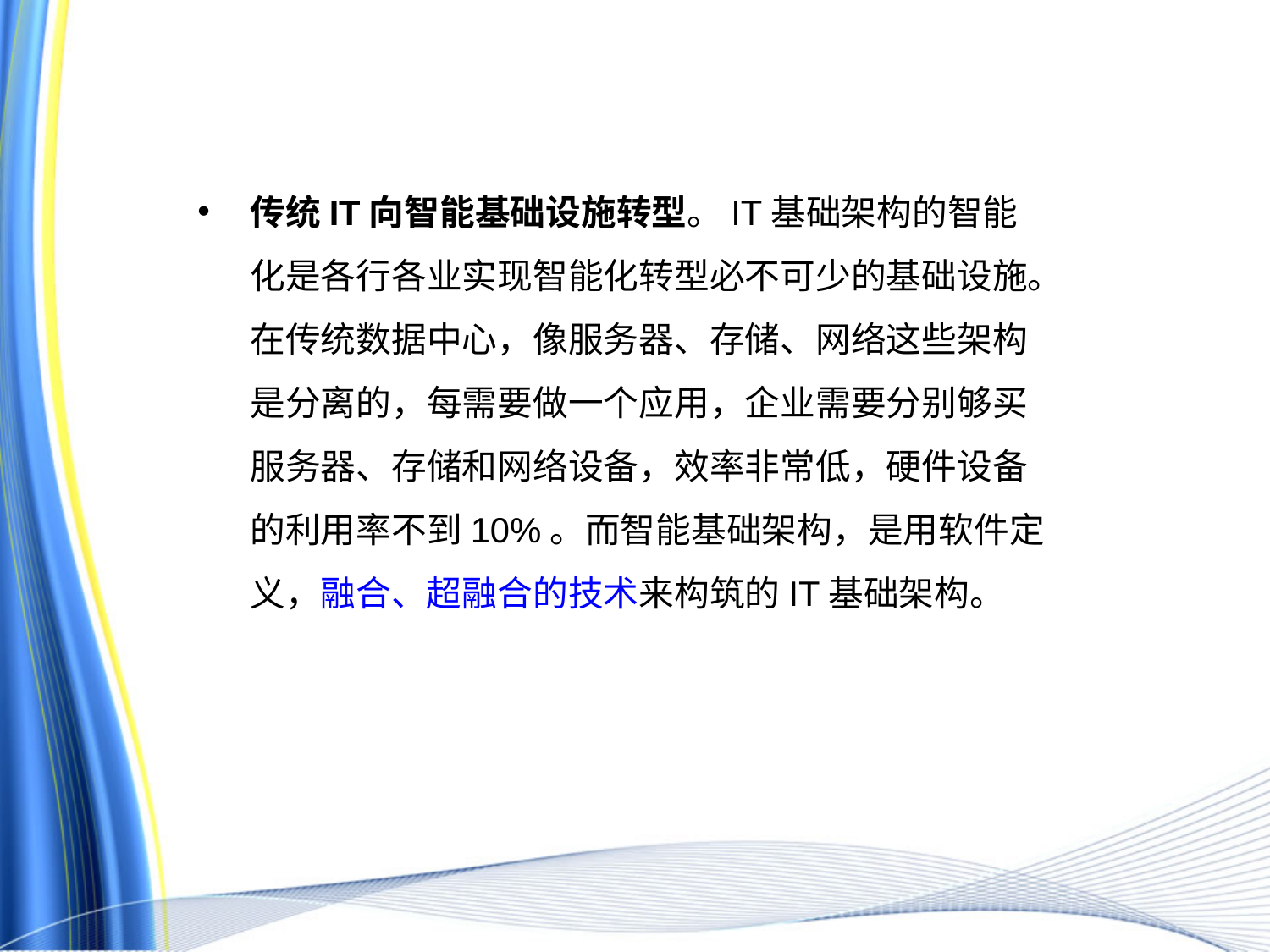

传统IT向智能基础设施转型。IT基础架构的智能化是各行各业实现智能化转型必不可少的基础设施。在传统数据中心，像服务器、存储、网络这些架构是分离的，每需要做一个应用，企业需要分别够买服务器、存储和网络设备，效率非常低，硬件设备的利用率不到10%。而智能基础架构，是用软件定义，融合、超融合的技术来构筑的IT基础架构。